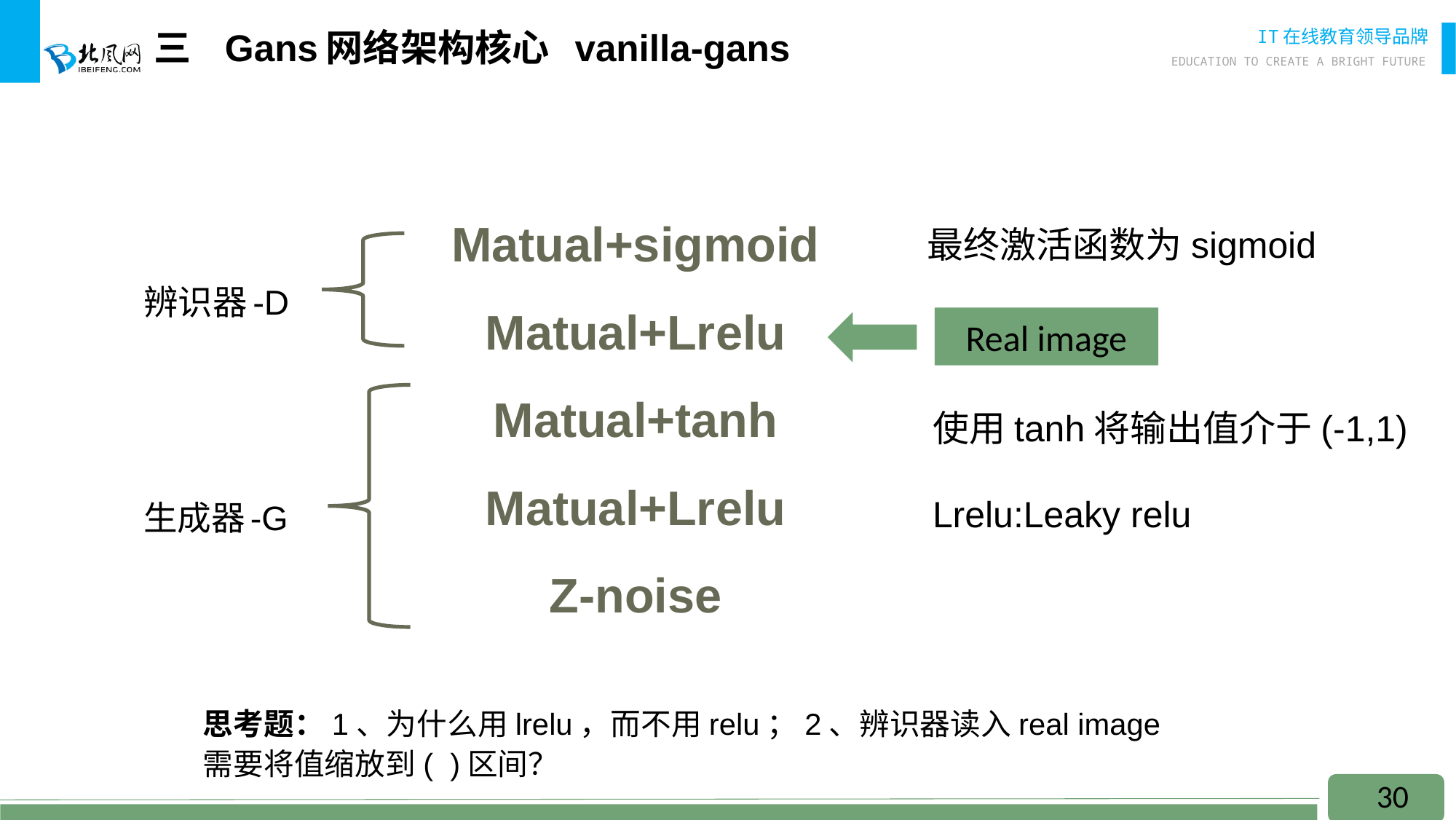

三   Gans网络架构核心  vanilla-gans
最终激活函数为sigmoid
| Matual+sigmoid |
| --- |
| Matual+Lrelu |
| Matual+tanh |
| Matual+Lrelu |
| Z-noise |

辨识器-D
Real image

使用tanh将输出值介于(-1,1)
生成器-G
Lrelu:Leaky relu
思考题：1、为什么用lrelu，而不用relu；2、辨识器读入real image需要将值缩放到(  )区间？